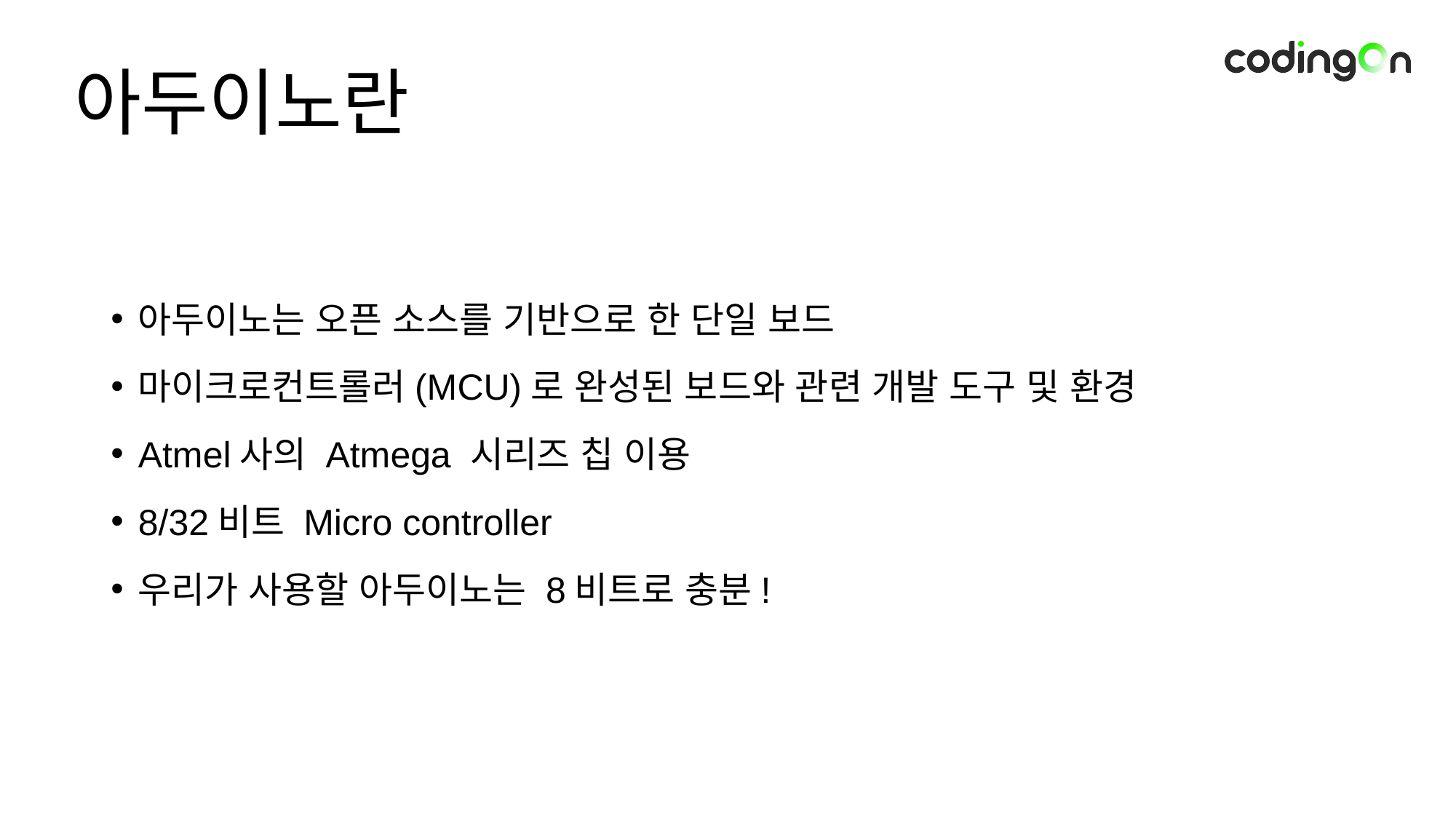

# 아두이노란
아두이노는 오픈 소스를 기반으로 한 단일 보드
마이크로컨트롤러(MCU)로 완성된 보드와 관련 개발 도구 및 환경
Atmel사의 Atmega 시리즈 칩 이용
8/32비트 Micro controller
우리가 사용할 아두이노는 8비트로 충분!